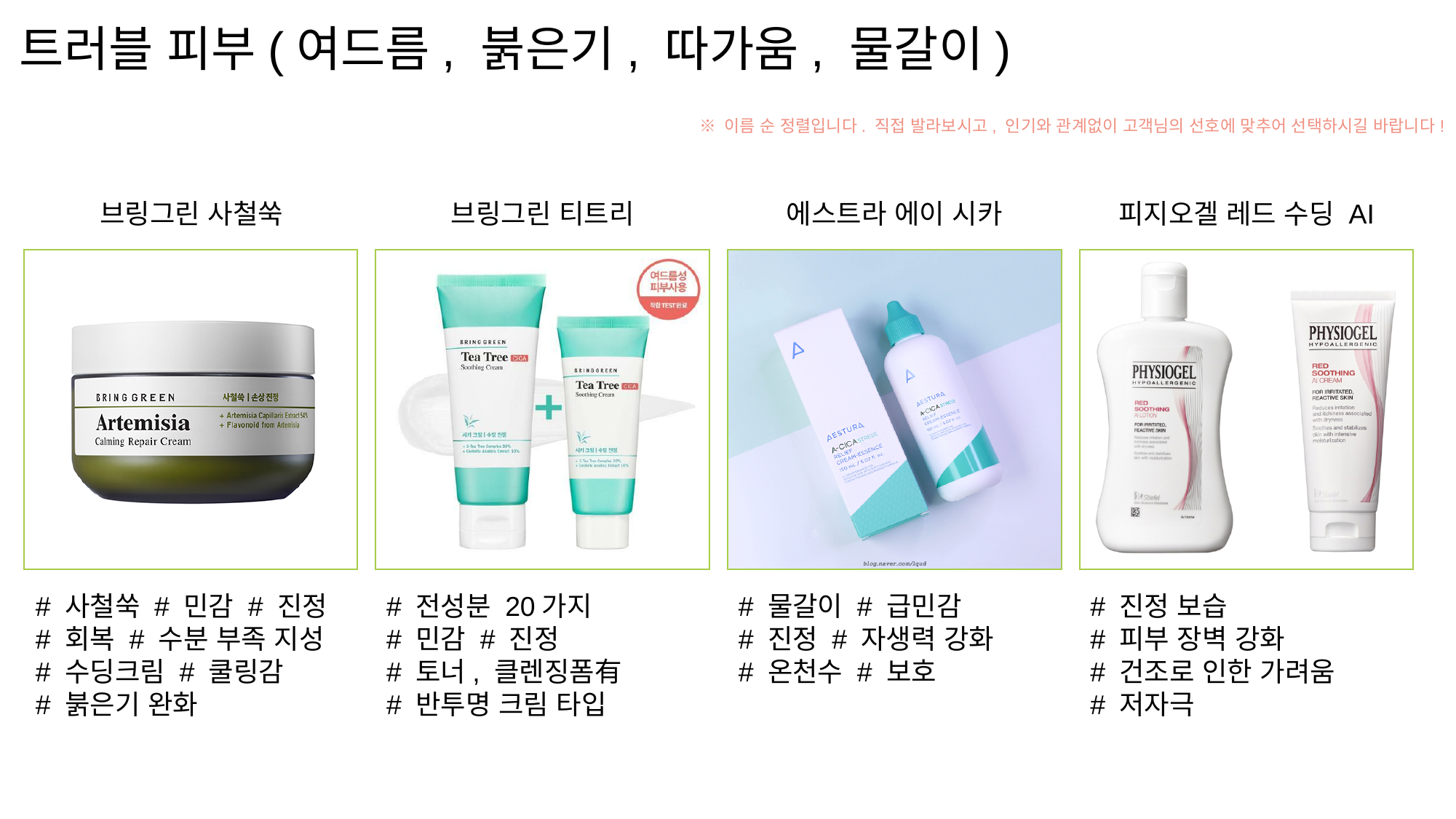

트러블 피부(여드름, 붉은기, 따가움, 물갈이)
※ 이름 순 정렬입니다. 직접 발라보시고, 인기와 관계없이 고객님의 선호에 맞추어 선택하시길 바랍니다!
브링그린 사철쑥
브링그린 티트리
에스트라 에이 시카
피지오겔 레드 수딩 AI

# 사철쑥 # 민감 # 진정
# 회복 # 수분 부족 지성
# 수딩크림 # 쿨링감
# 붉은기 완화
# 전성분 20가지
# 민감 # 진정
# 토너, 클렌징폼有
# 반투명 크림 타입
# 물갈이 # 급민감
# 진정 # 자생력 강화
# 온천수 # 보호
# 진정 보습
# 피부 장벽 강화
# 건조로 인한 가려움
# 저자극